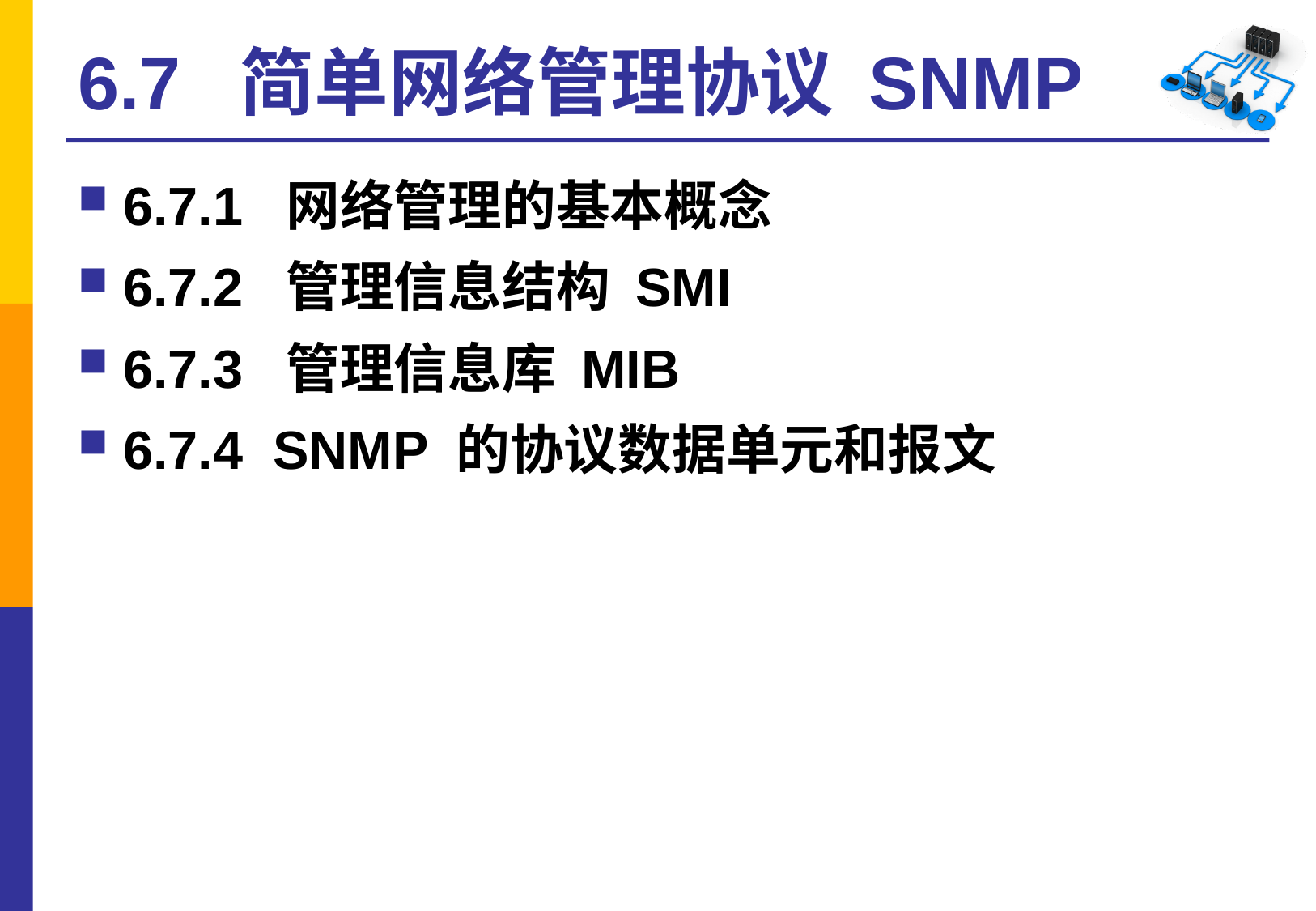

# 6.7  简单网络管理协议 SNMP
6.7.1  网络管理的基本概念
6.7.2  管理信息结构 SMI
6.7.3  管理信息库 MIB
6.7.4  SNMP 的协议数据单元和报文